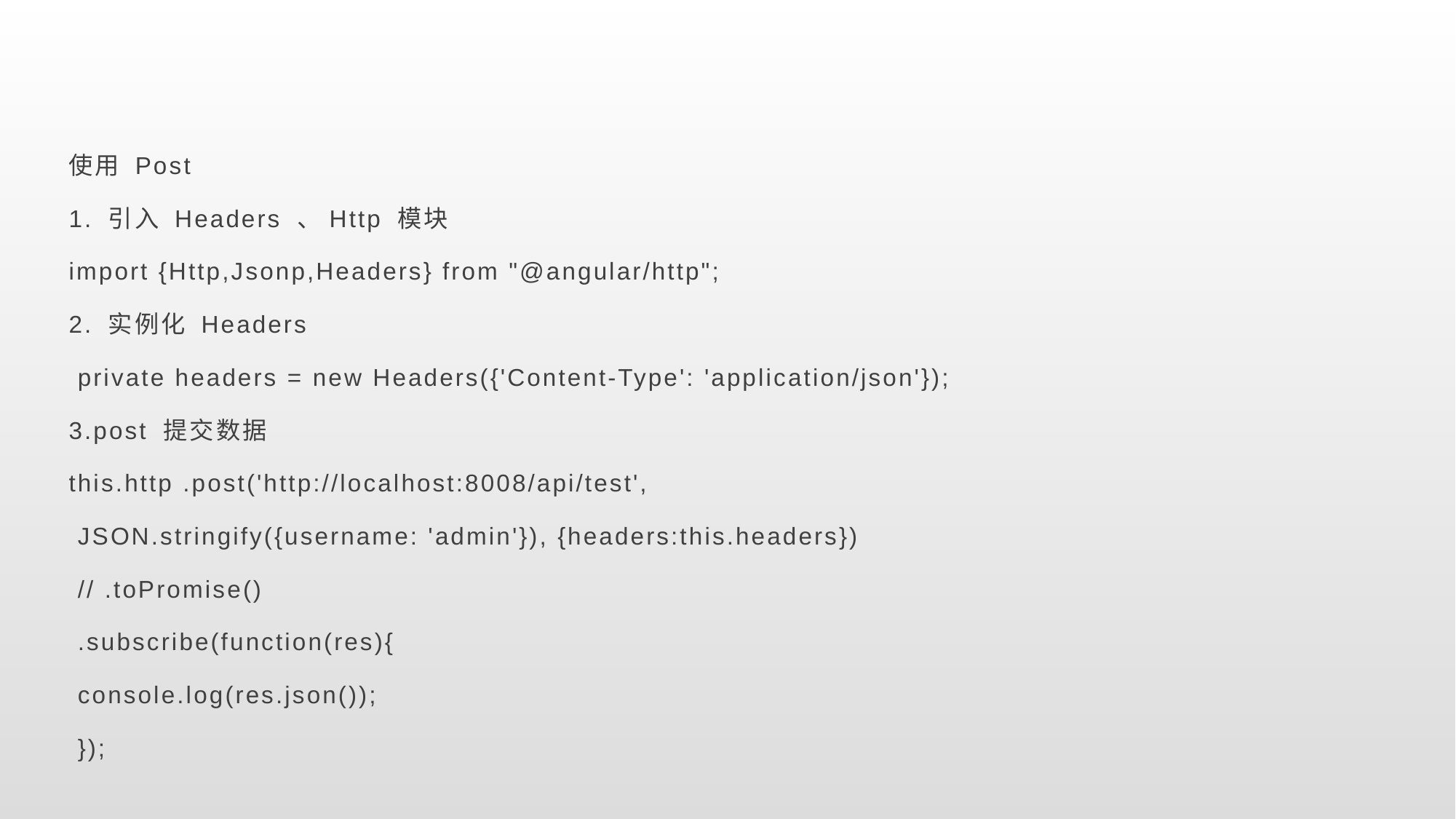

#
使用 Post
1. 引入 Headers 、Http 模块
import {Http,Jsonp,Headers} from "@angular/http";
2. 实例化 Headers
 private headers = new Headers({'Content-Type': 'application/json'});
3.post 提交数据
this.http .post('http://localhost:8008/api/test',
 JSON.stringify({username: 'admin'}), {headers:this.headers})
 // .toPromise()
 .subscribe(function(res){
 console.log(res.json());
 });